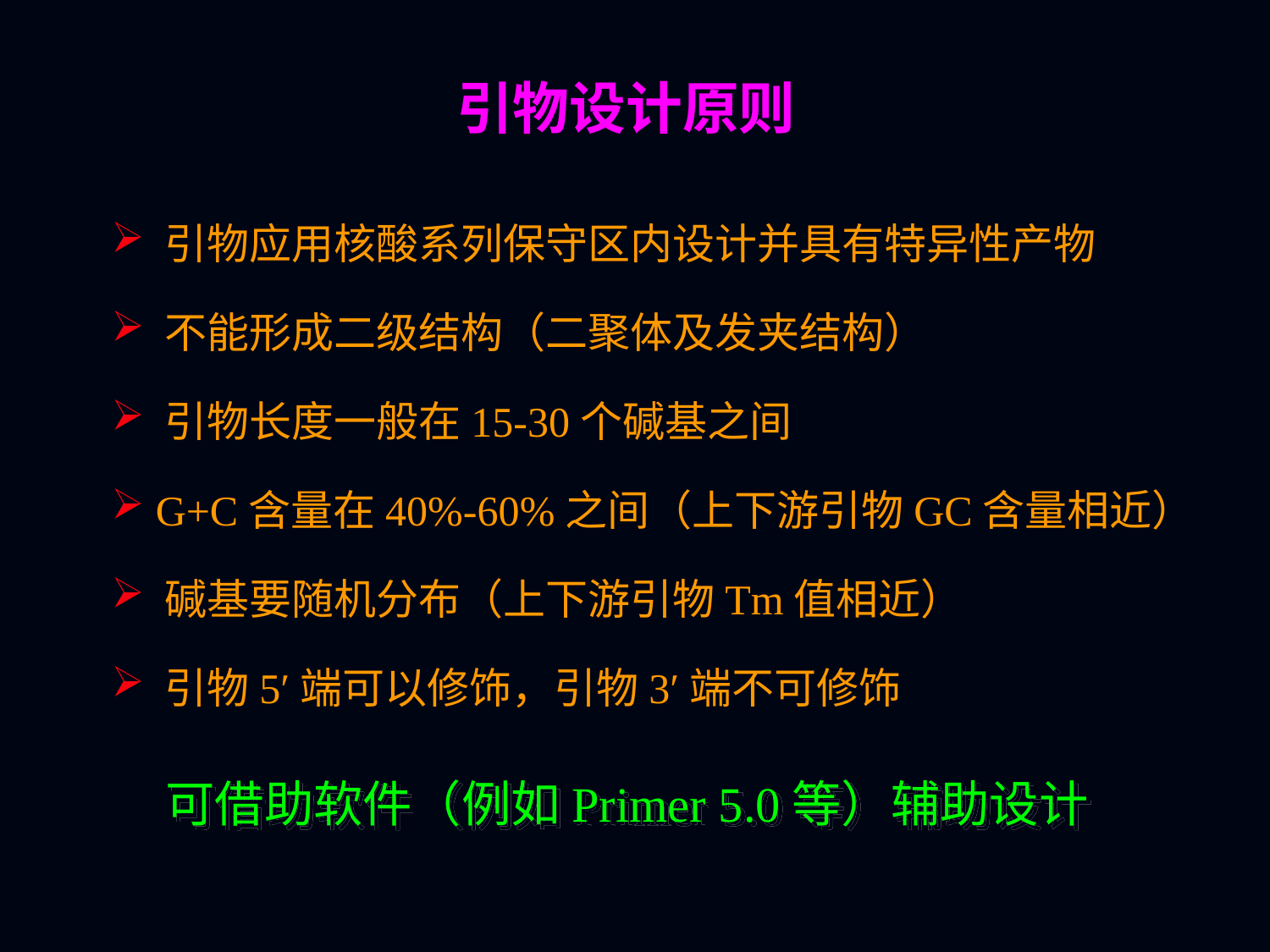

# 引物设计原则
 引物应用核酸系列保守区内设计并具有特异性产物
 不能形成二级结构（二聚体及发夹结构）
 引物长度一般在15-30个碱基之间
 G+C含量在40%-60%之间（上下游引物GC含量相近）
 碱基要随机分布（上下游引物Tm值相近）
 引物5′端可以修饰，引物3′端不可修饰
可借助软件（例如Primer 5.0等）辅助设计